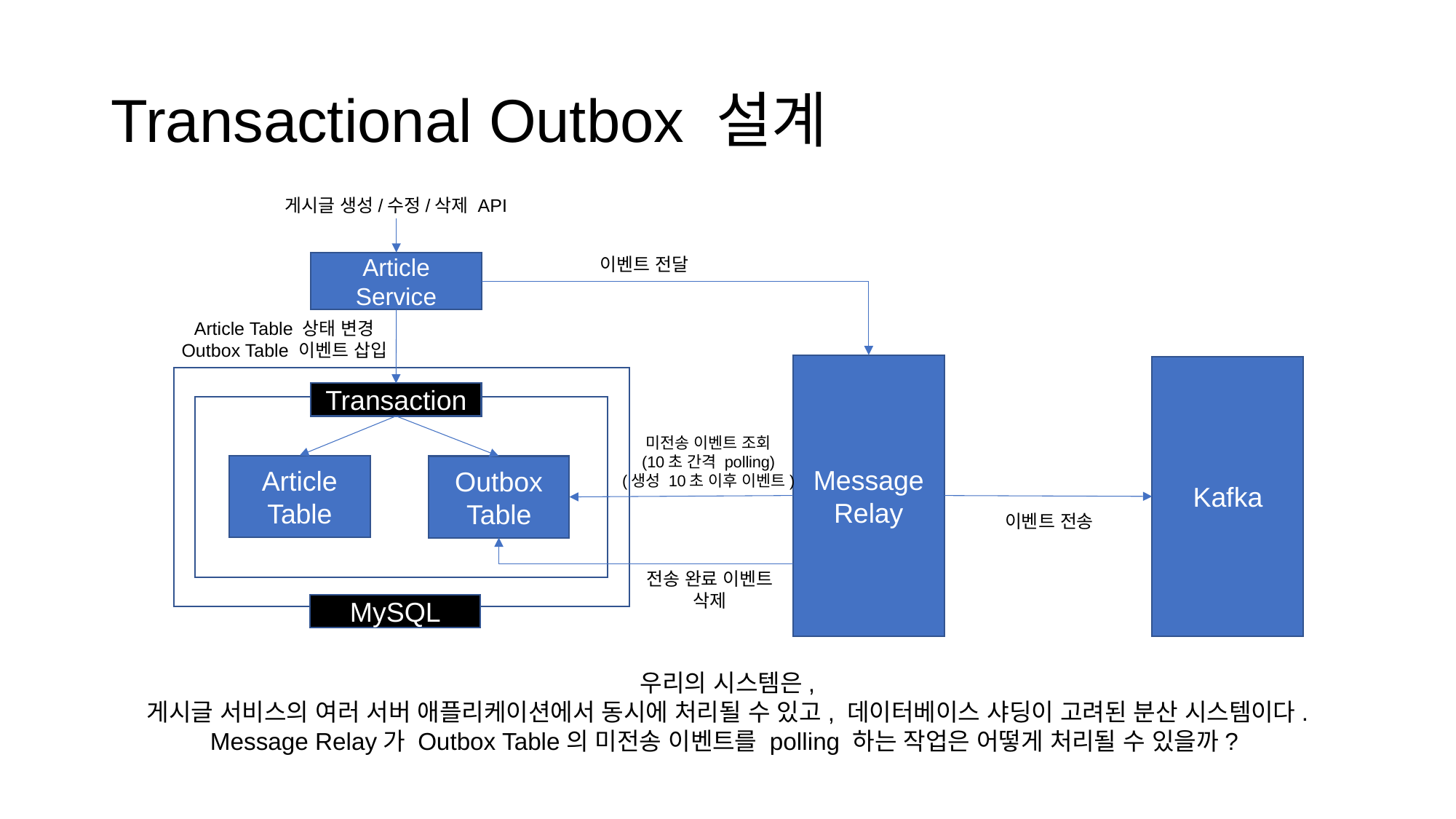

# Transactional Outbox 설계
게시글 생성/수정/삭제 API
이벤트 전달
Article Service
Article Table 상태 변경
Outbox Table 이벤트 삽입
Message
Relay
Kafka

Transaction

미전송 이벤트 조회
(10초 간격 polling)
(생성 10초 이후 이벤트)
Article Table
Outbox Table
이벤트 전송
전송 완료 이벤트
삭제
MySQL
우리의 시스템은,
게시글 서비스의 여러 서버 애플리케이션에서 동시에 처리될 수 있고, 데이터베이스 샤딩이 고려된 분산 시스템이다.
Message Relay가 Outbox Table의 미전송 이벤트를 polling 하는 작업은 어떻게 처리될 수 있을까?